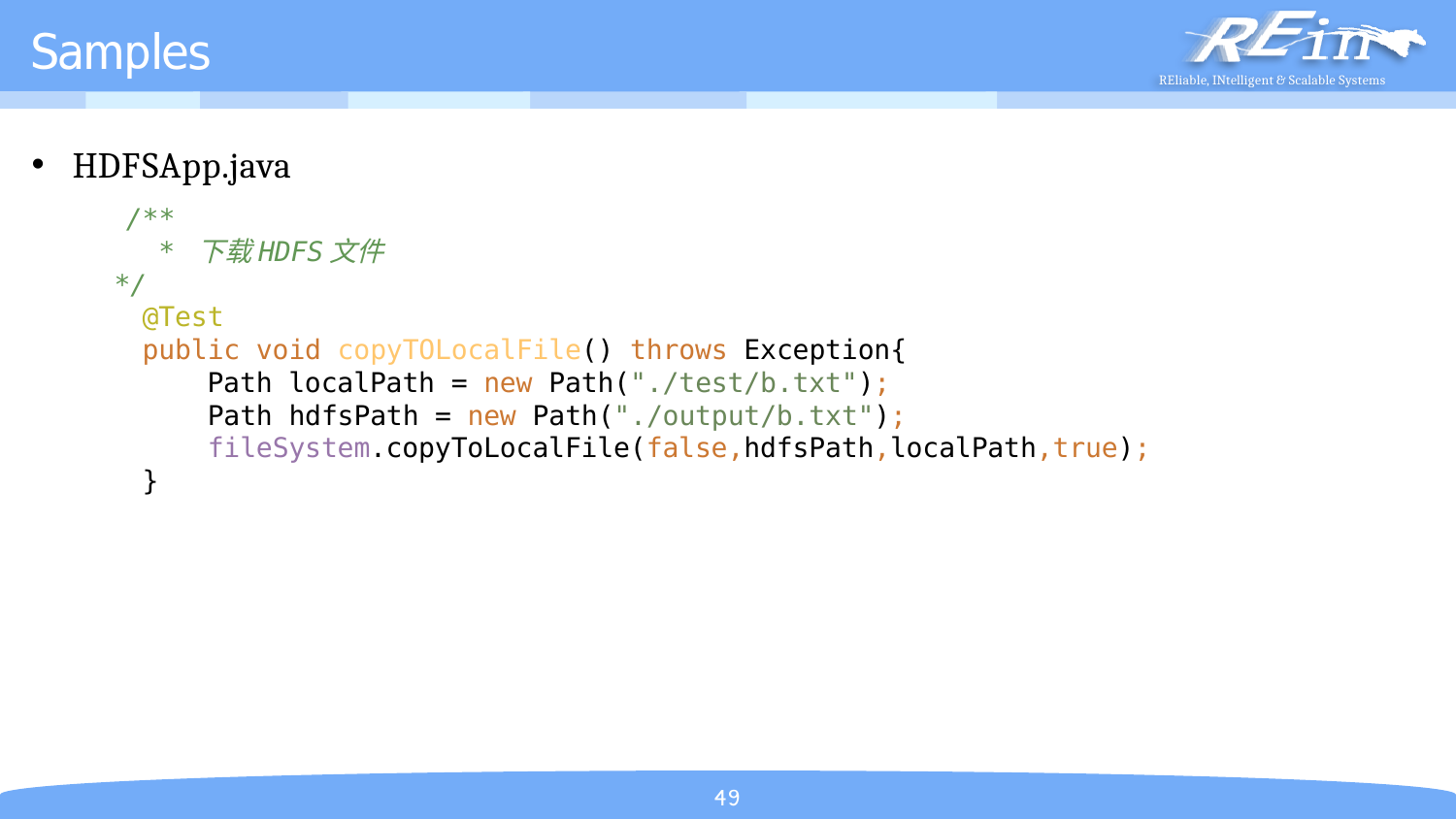

# Samples
HDFSApp.java
   /**
     * 下载HDFS文件
     */
    @Test
    public void copyTOLocalFile() throws Exception{
        Path localPath = new Path("./test/b.txt");
        Path hdfsPath = new Path("./output/b.txt");
        fileSystem.copyToLocalFile(false,hdfsPath,localPath,true);
    }
49